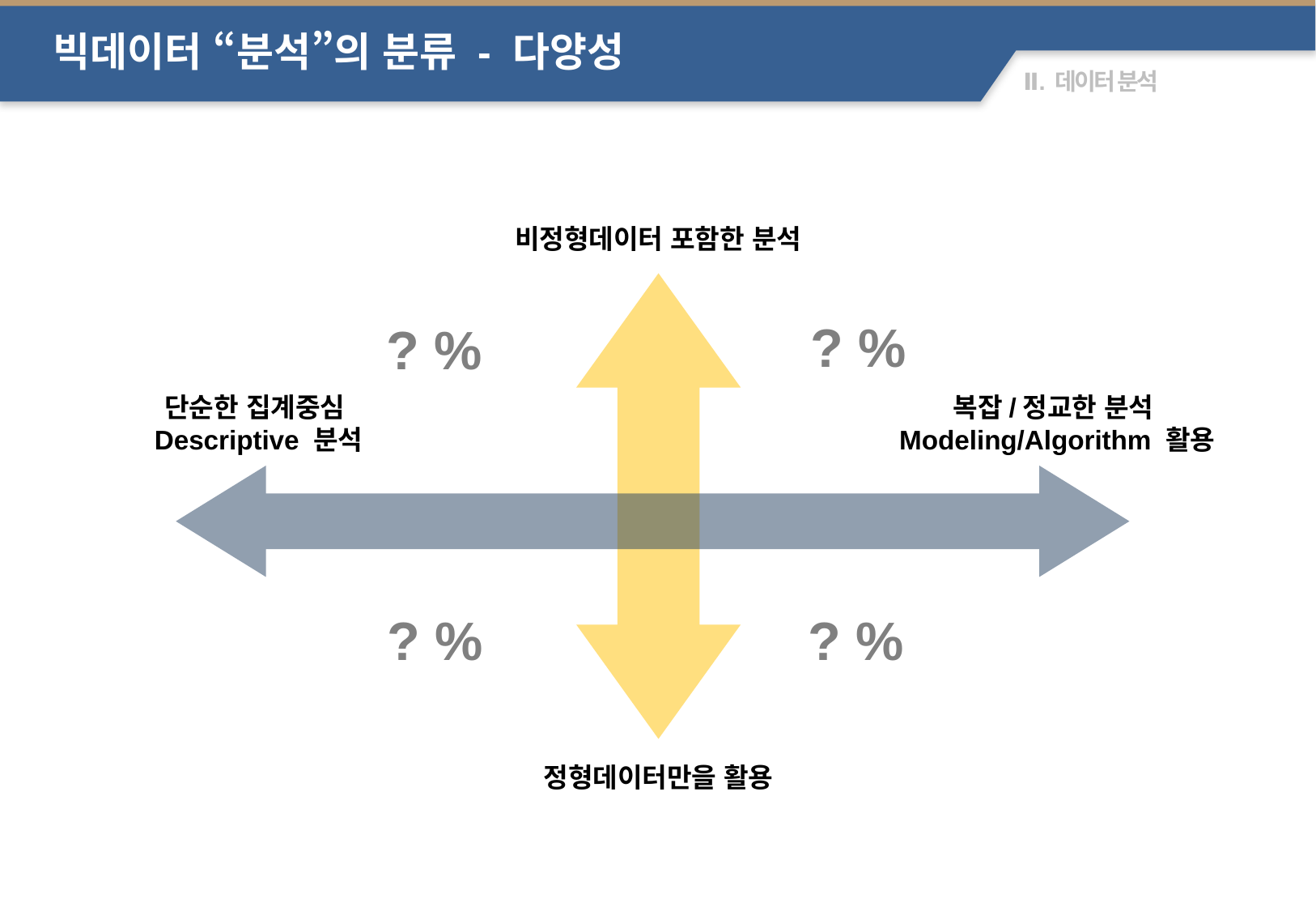

빅데이터 “분석”의 분류 - 다양성
비정형데이터 포함한 분석

? %
? %
단순한 집계중심
Descriptive 분석
복잡/정교한 분석
Modeling/Algorithm 활용

? %
? %
정형데이터만을 활용